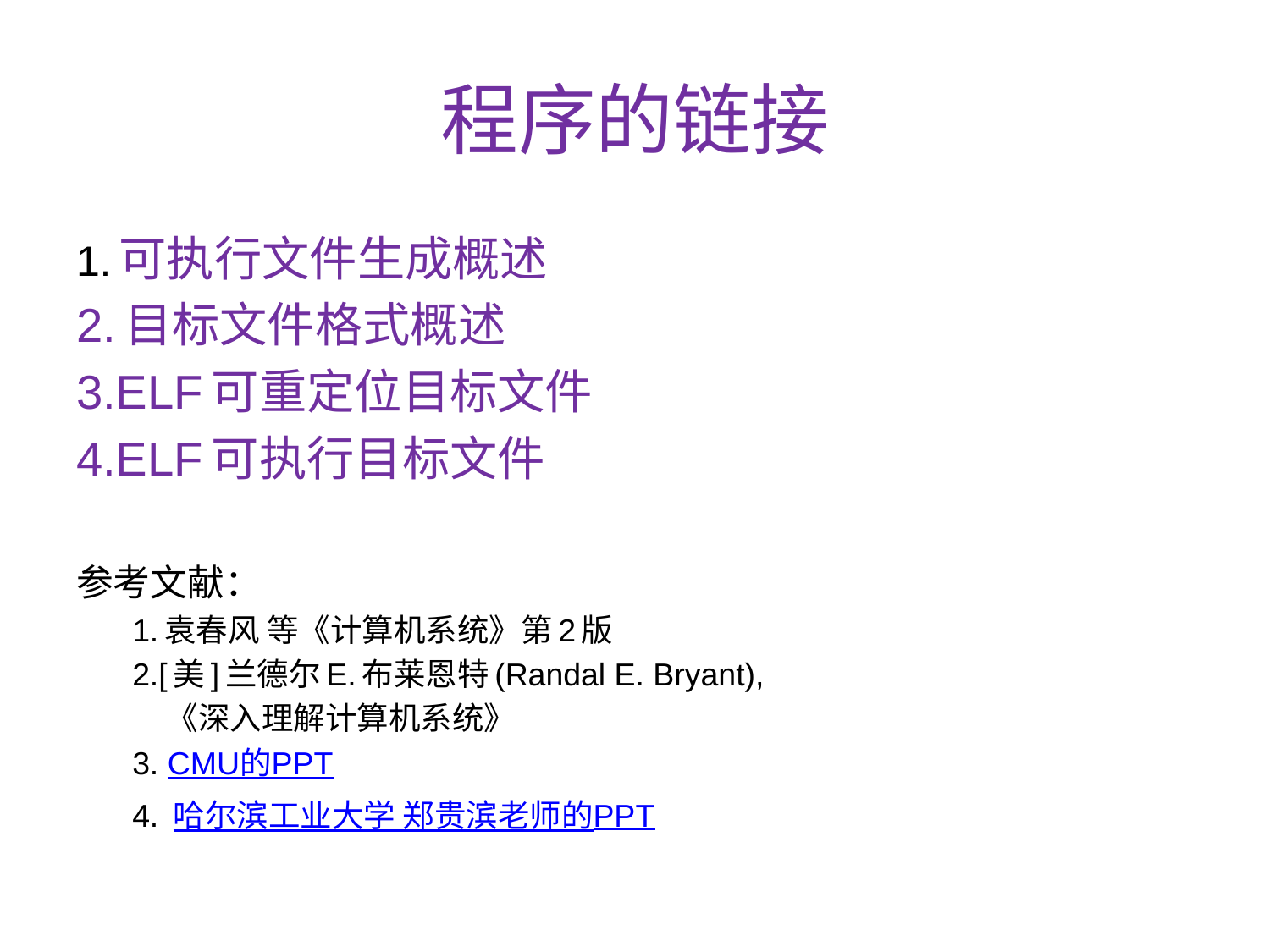

# 程序的链接
1.可执行文件生成概述
2.目标文件格式概述
3.ELF可重定位目标文件
4.ELF可执行目标文件

参考文献：
1.袁春风 等《计算机系统》第2版
2.[美]兰德尔E.布莱恩特(Randal E. Bryant),
    《深入理解计算机系统》
3. CMU的PPT
4. 哈尔滨工业大学 郑贵滨老师的PPT